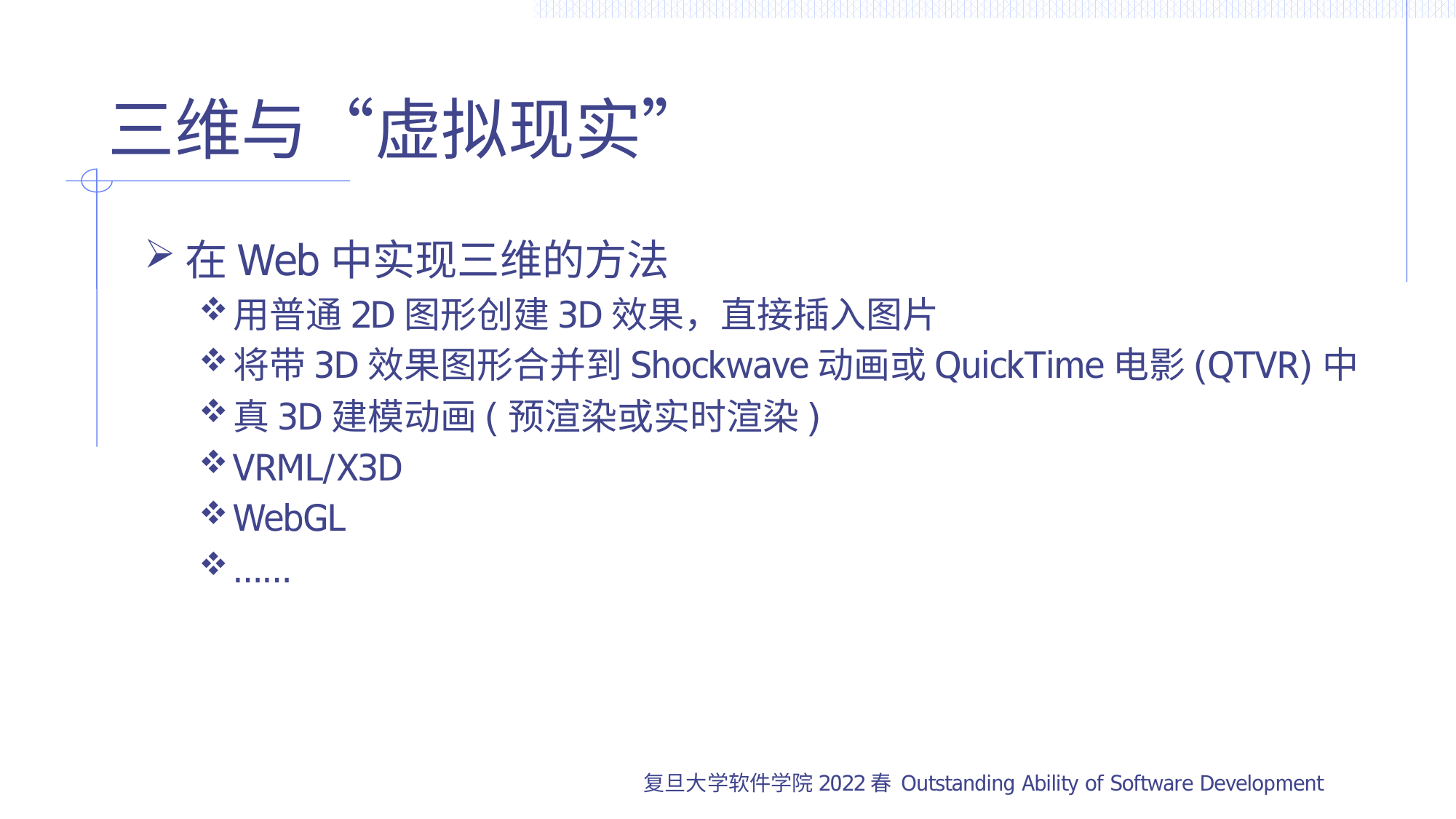

# 三维与“虚拟现实”
在Web中实现三维的方法
用普通2D图形创建3D效果，直接插入图片
将带3D效果图形合并到Shockwave动画或QuickTime电影(QTVR)中
真3D建模动画(预渲染或实时渲染)
VRML/X3D
WebGL
……